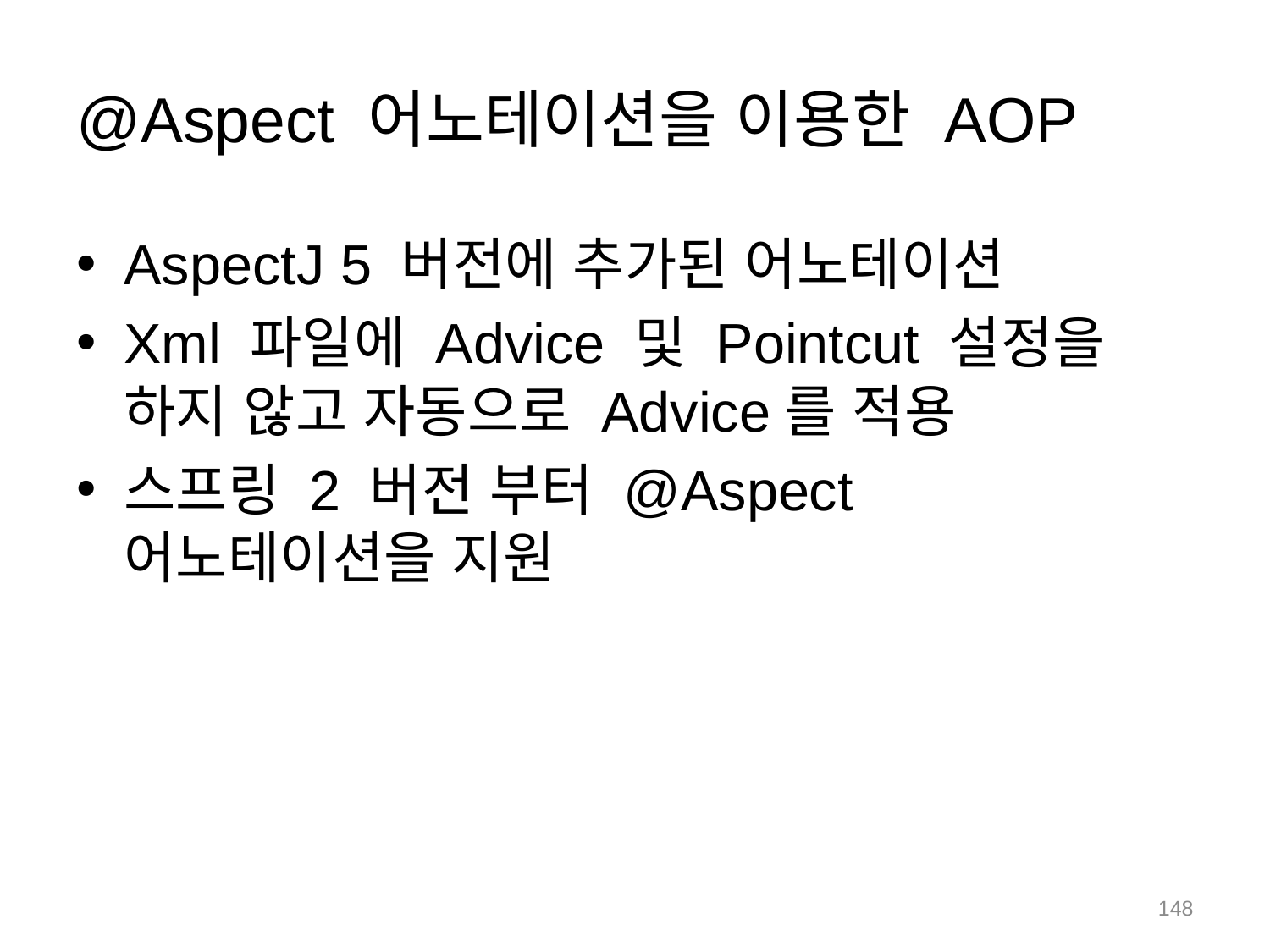

# @Aspect 어노테이션을 이용한 AOP
AspectJ 5 버전에 추가된 어노테이션
Xml 파일에 Advice 및 Pointcut 설정을 하지 않고 자동으로 Advice를 적용
스프링 2 버전 부터 @Aspect 어노테이션을 지원
148